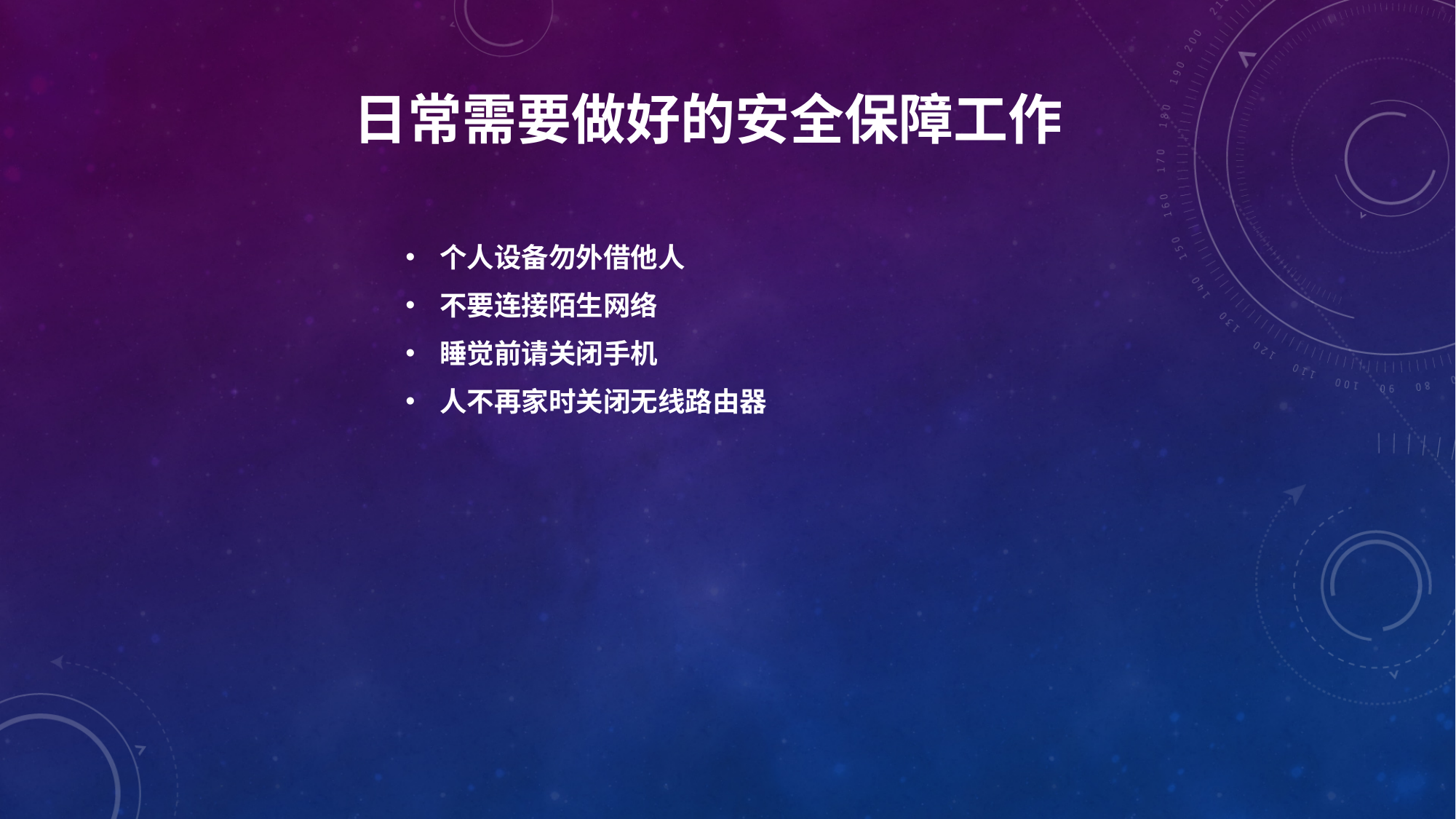

# 日常需要做好的安全保障工作
个人设备勿外借他人
不要连接陌生网络
睡觉前请关闭手机
人不再家时关闭无线路由器